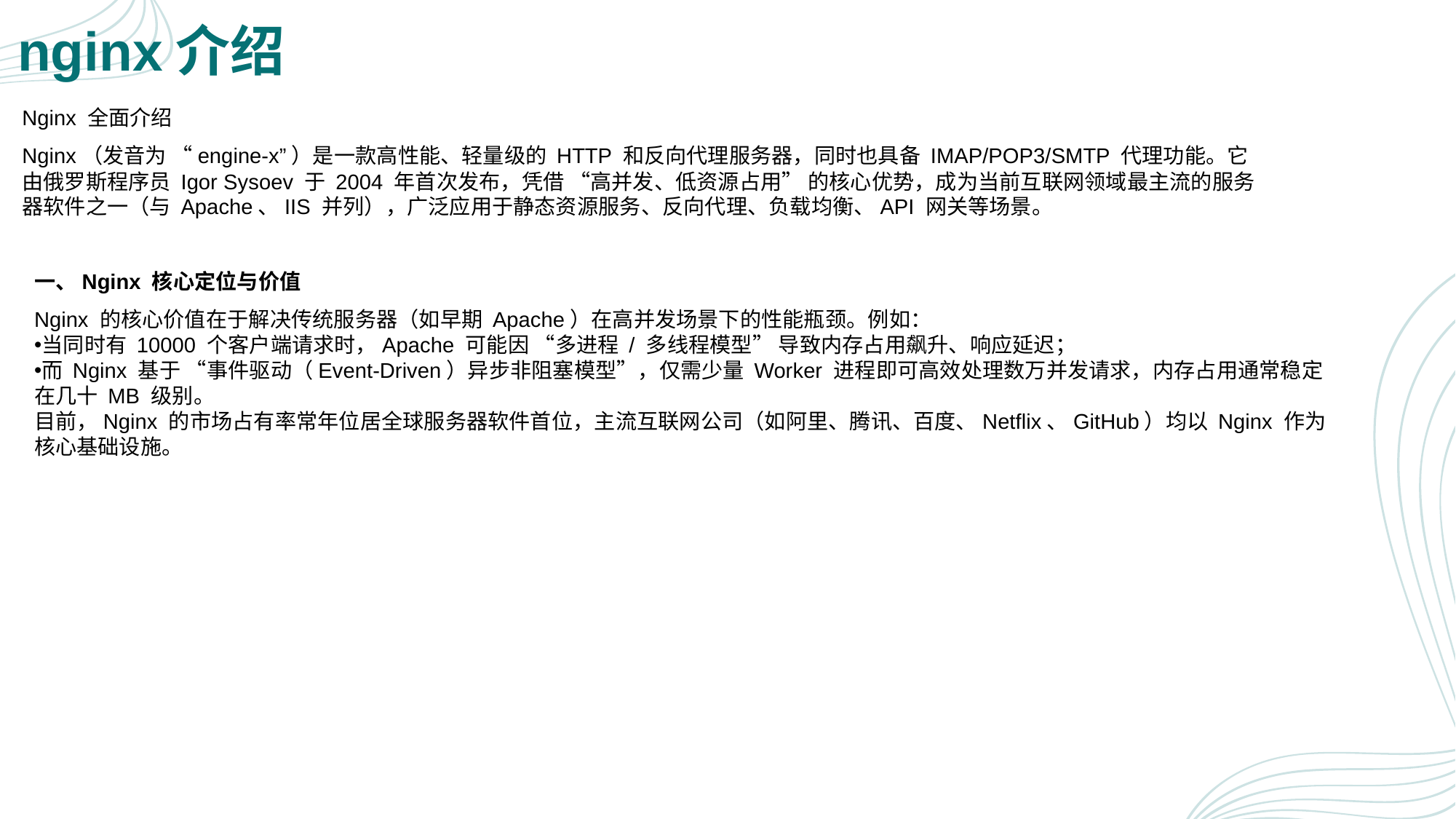

# nginx介绍
Nginx 全面介绍
Nginx（发音为 “engine-x”）是一款高性能、轻量级的 HTTP 和反向代理服务器，同时也具备 IMAP/POP3/SMTP 代理功能。它由俄罗斯程序员 Igor Sysoev 于 2004 年首次发布，凭借 “高并发、低资源占用” 的核心优势，成为当前互联网领域最主流的服务器软件之一（与 Apache、IIS 并列），广泛应用于静态资源服务、反向代理、负载均衡、API 网关等场景。

一、Nginx 核心定位与价值
Nginx 的核心价值在于解决传统服务器（如早期 Apache）在高并发场景下的性能瓶颈。例如：
当同时有 10000 个客户端请求时，Apache 可能因 “多进程 / 多线程模型” 导致内存占用飙升、响应延迟；
而 Nginx 基于 “事件驱动（Event-Driven）异步非阻塞模型”，仅需少量 Worker 进程即可高效处理数万并发请求，内存占用通常稳定在几十 MB 级别。
目前，Nginx 的市场占有率常年位居全球服务器软件首位，主流互联网公司（如阿里、腾讯、百度、Netflix、GitHub）均以 Nginx 作为核心基础设施。